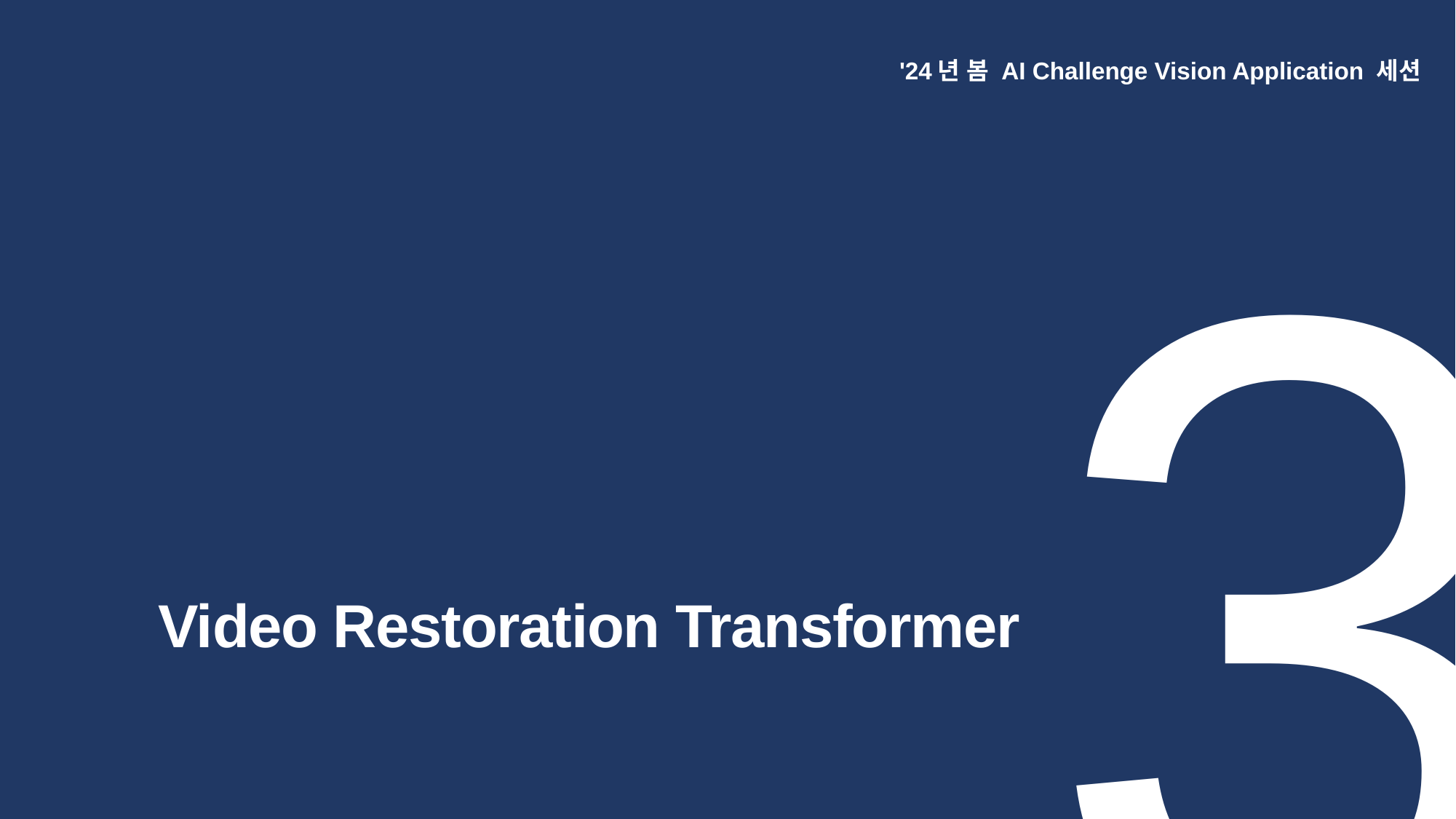

3
'24년 봄 AI Challenge Vision Application 세션
Video Restoration Transformer